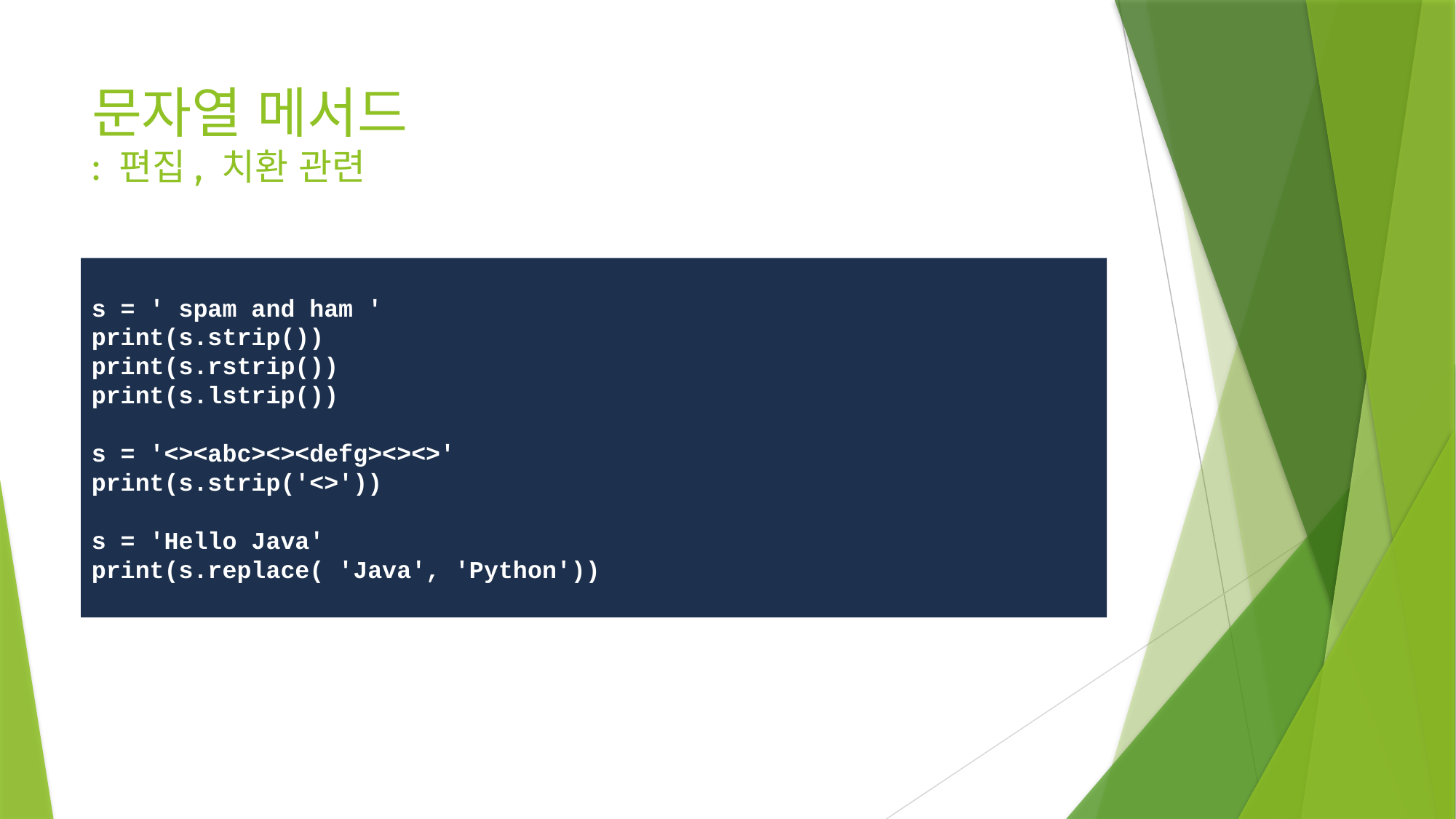

# 문자열 메서드 : 편집, 치환 관련

s = ' spam and ham '
print(s.strip())
print(s.rstrip())
print(s.lstrip())
s = '<><abc><><defg><><>'
print(s.strip('<>'))
s = 'Hello Java'
print(s.replace( 'Java', 'Python'))